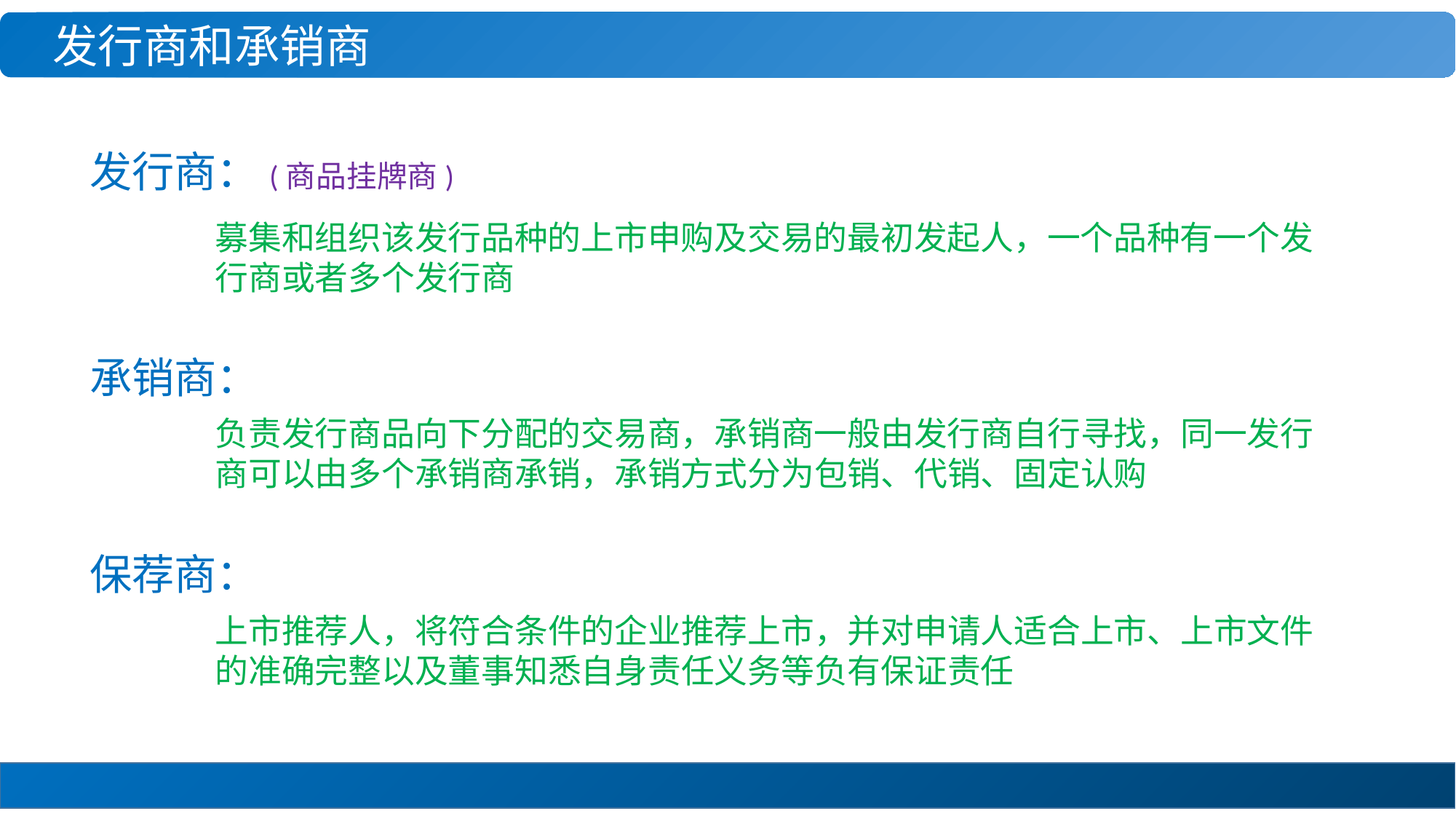

发行商和承销商

发行商：(商品挂牌商)
募集和组织该发行品种的上市申购及交易的最初发起人，一个品种有一个发行商或者多个发行商
承销商：
负责发行商品向下分配的交易商，承销商一般由发行商自行寻找，同一发行商可以由多个承销商承销，承销方式分为包销、代销、固定认购
保荐商：
上市推荐人，将符合条件的企业推荐上市，并对申请人适合上市、上市文件的准确完整以及董事知悉自身责任义务等负有保证责任